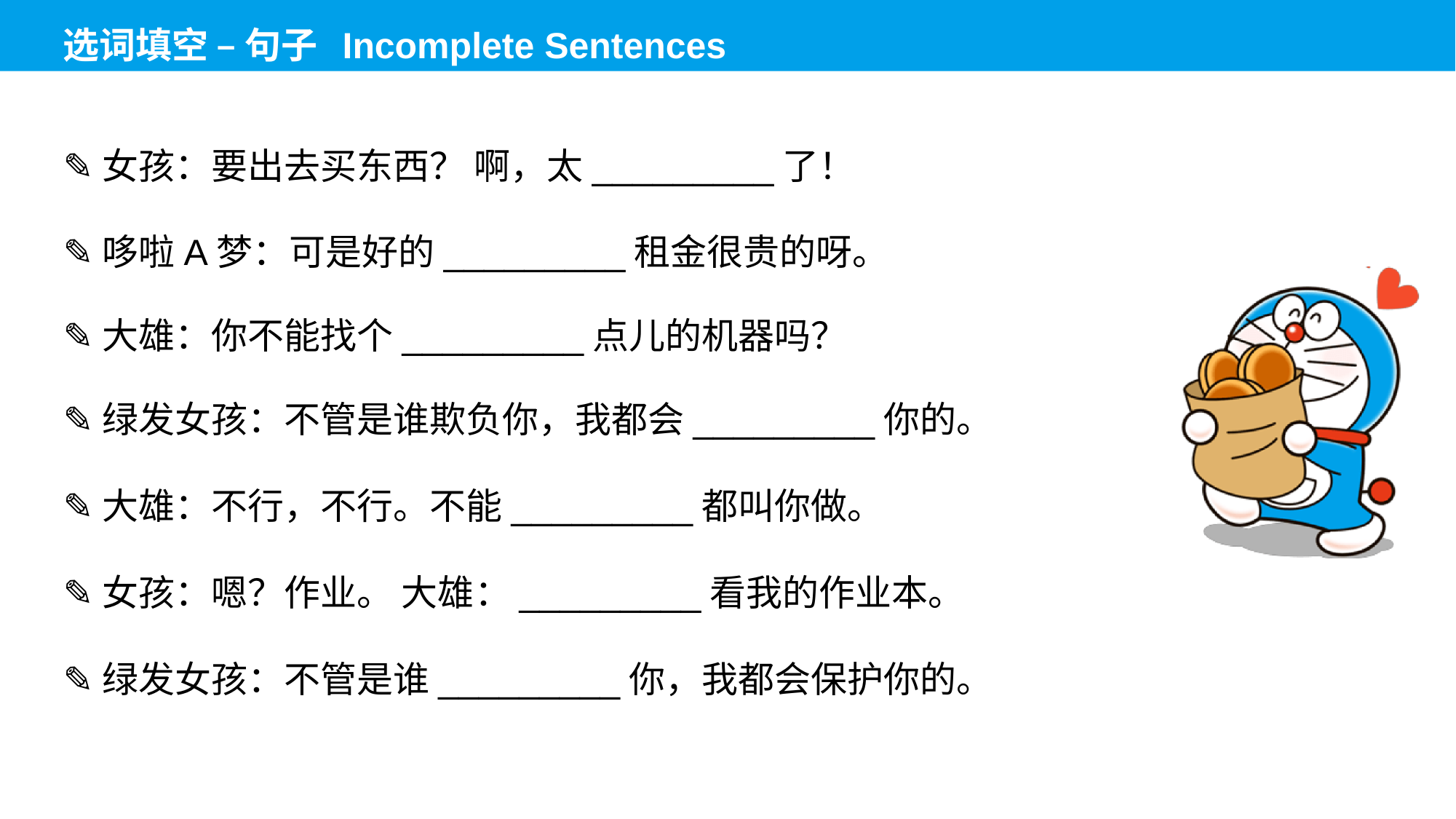

✎女孩：要出去买东西？ 啊，太_________了！
✎哆啦A梦：可是好的_________租金很贵的呀。
✎大雄：你不能找个_________点儿的机器吗？
✎绿发女孩：不管是谁欺负你，我都会_________你的。
✎大雄：不行，不行。不能_________都叫你做。
✎女孩：嗯？作业。 大雄：_________看我的作业本。
✎绿发女孩：不管是谁_________你，我都会保护你的。